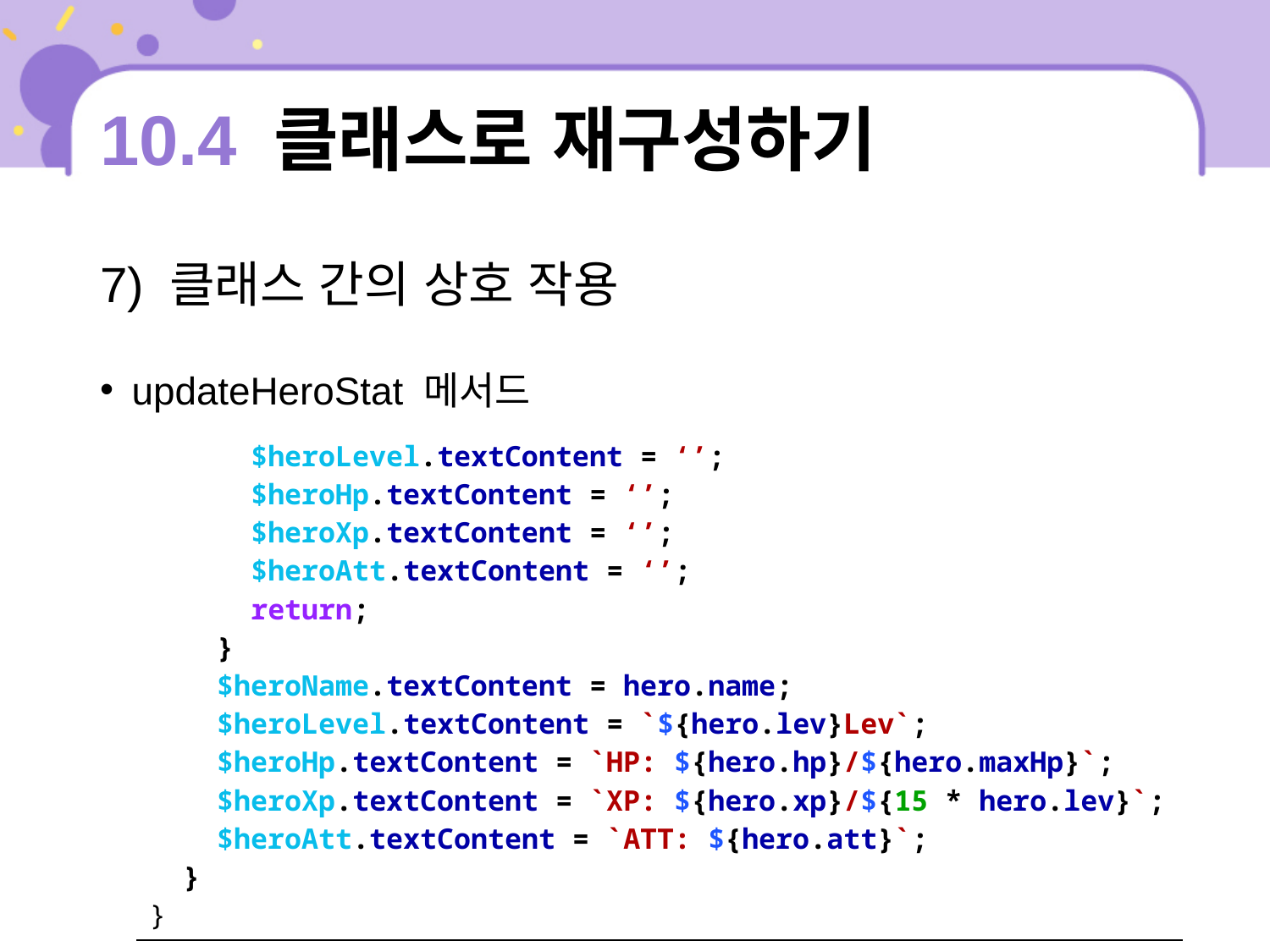

# 10.4 클래스로 재구성하기
7) 클래스 간의 상호 작용
updateHeroStat 메서드
| $heroLevel.textContent = ‘’; $heroHp.textContent = ‘’; $heroXp.textContent = ‘’; $heroAtt.textContent = ‘’; return; } $heroName.textContent = hero.name; $heroLevel.textContent = `${hero.lev}Lev`; $heroHp.textContent = `HP: ${hero.hp}/${hero.maxHp}`; $heroXp.textContent = `XP: ${hero.xp}/${15 \* hero.lev}`; $heroAtt.textContent = `ATT: ${hero.att}`; } } |
| --- |